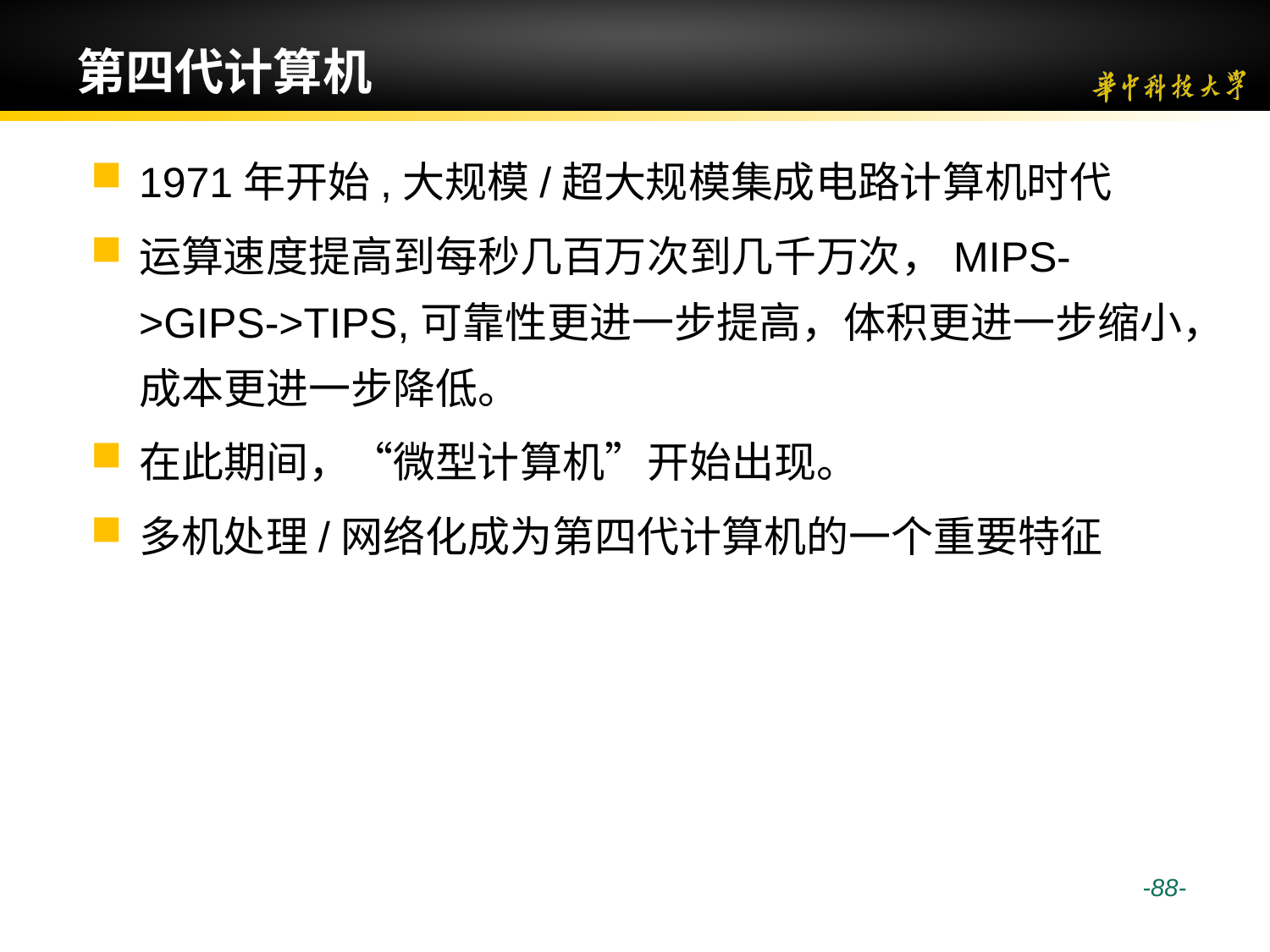

# 第四代计算机
1971年开始,大规模/超大规模集成电路计算机时代
运算速度提高到每秒几百万次到几千万次，MIPS->GIPS->TIPS,可靠性更进一步提高，体积更进一步缩小，成本更进一步降低。
在此期间，“微型计算机”开始出现。
多机处理/网络化成为第四代计算机的一个重要特征
 -88-